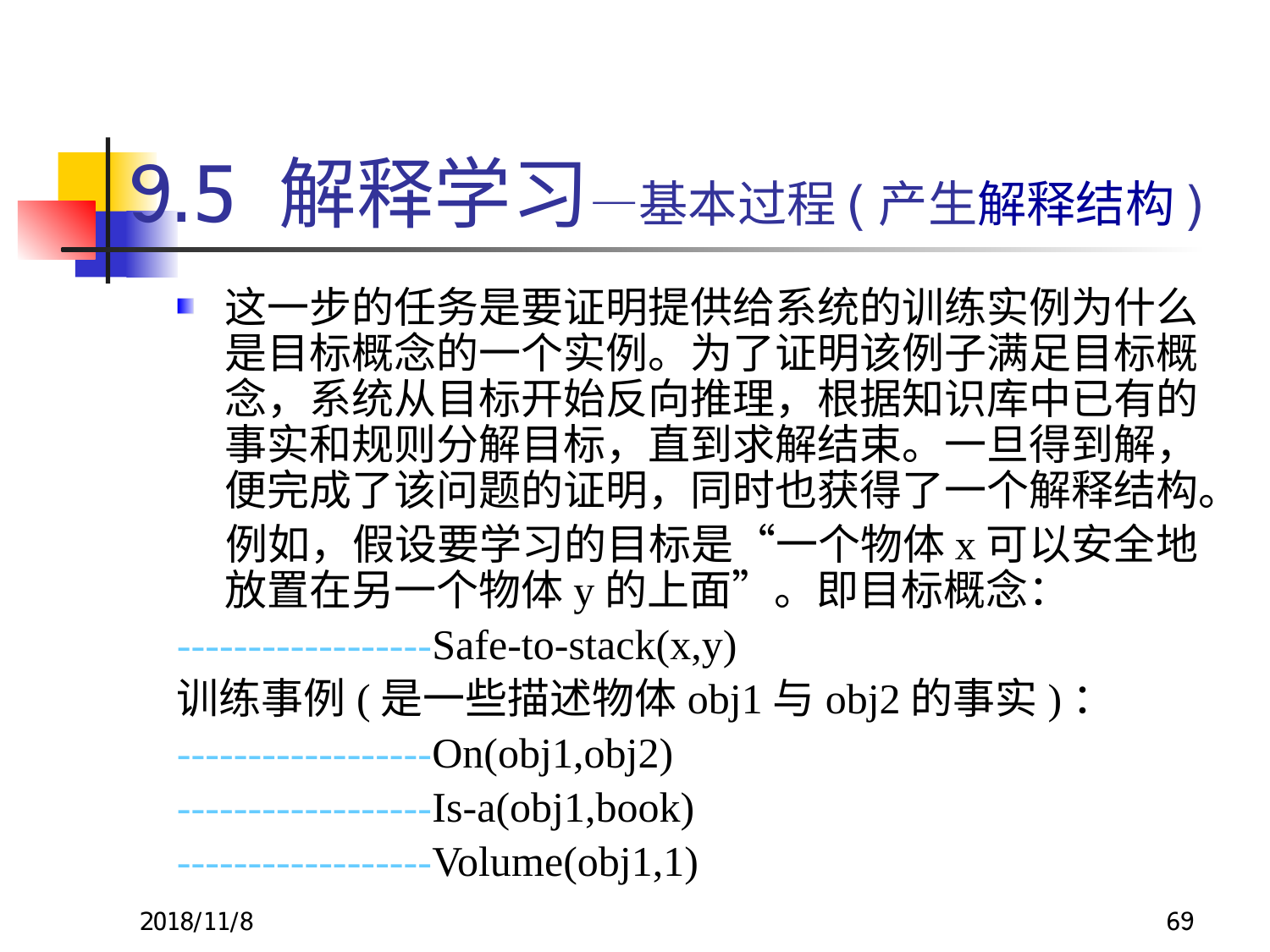

# 9.5 解释学习—基本过程(产生解释结构)
这一步的任务是要证明提供给系统的训练实例为什么是目标概念的一个实例。为了证明该例子满足目标概念，系统从目标开始反向推理，根据知识库中已有的事实和规则分解目标，直到求解结束。一旦得到解，便完成了该问题的证明，同时也获得了一个解释结构。
    例如，假设要学习的目标是“一个物体x可以安全地放置在另一个物体y的上面”。即目标概念：
------------------Safe-to-stack(x,y)
训练事例(是一些描述物体obj1与obj2的事实)：
------------------On(obj1,obj2)
------------------Is-a(obj1,book)
------------------Volume(obj1,1)
2018/11/8
69